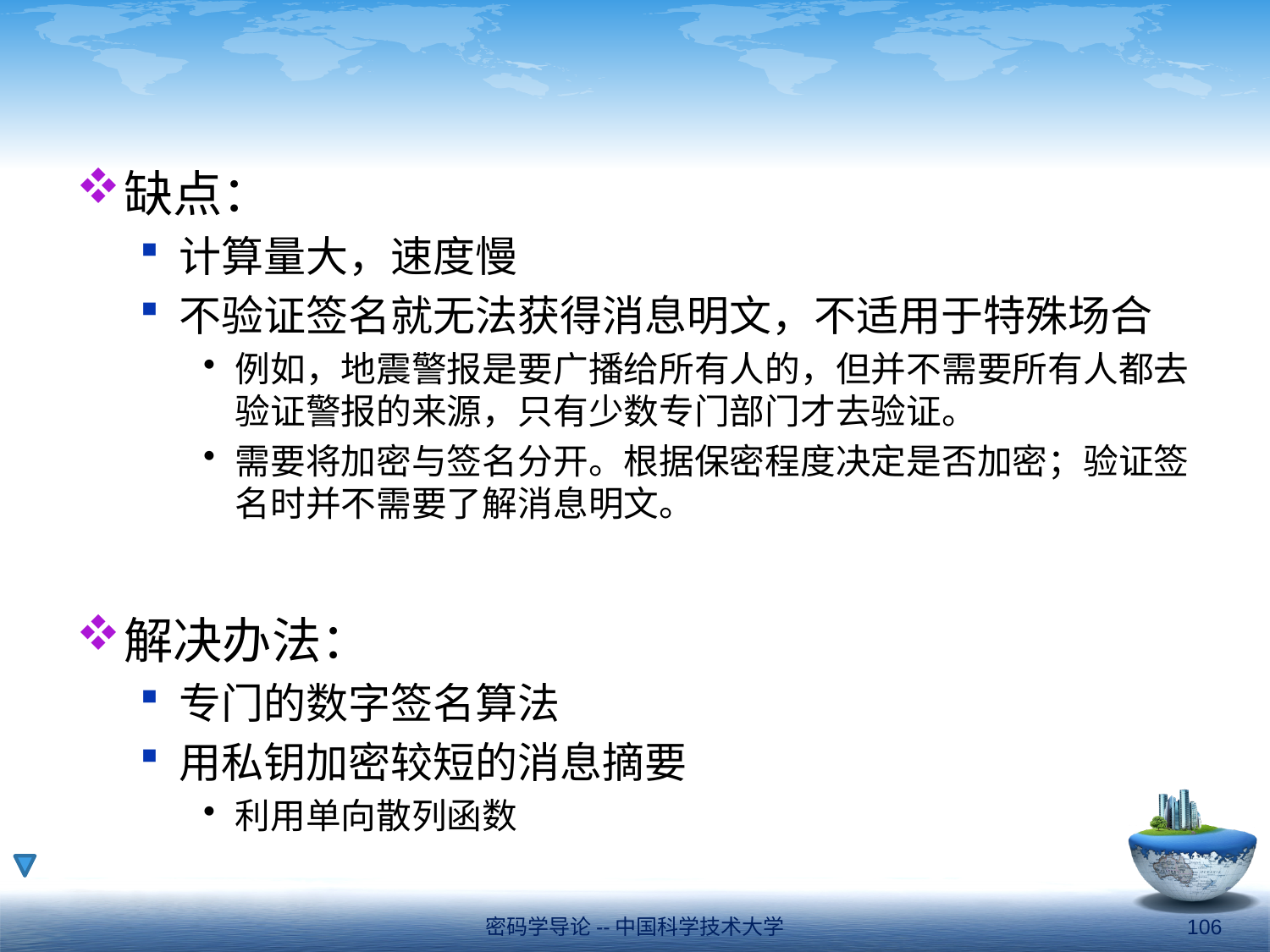

#
缺点：
计算量大，速度慢
不验证签名就无法获得消息明文，不适用于特殊场合
例如，地震警报是要广播给所有人的，但并不需要所有人都去验证警报的来源，只有少数专门部门才去验证。
需要将加密与签名分开。根据保密程度决定是否加密；验证签名时并不需要了解消息明文。

解决办法：
专门的数字签名算法
用私钥加密较短的消息摘要
利用单向散列函数

密码学导论--中国科学技术大学
106